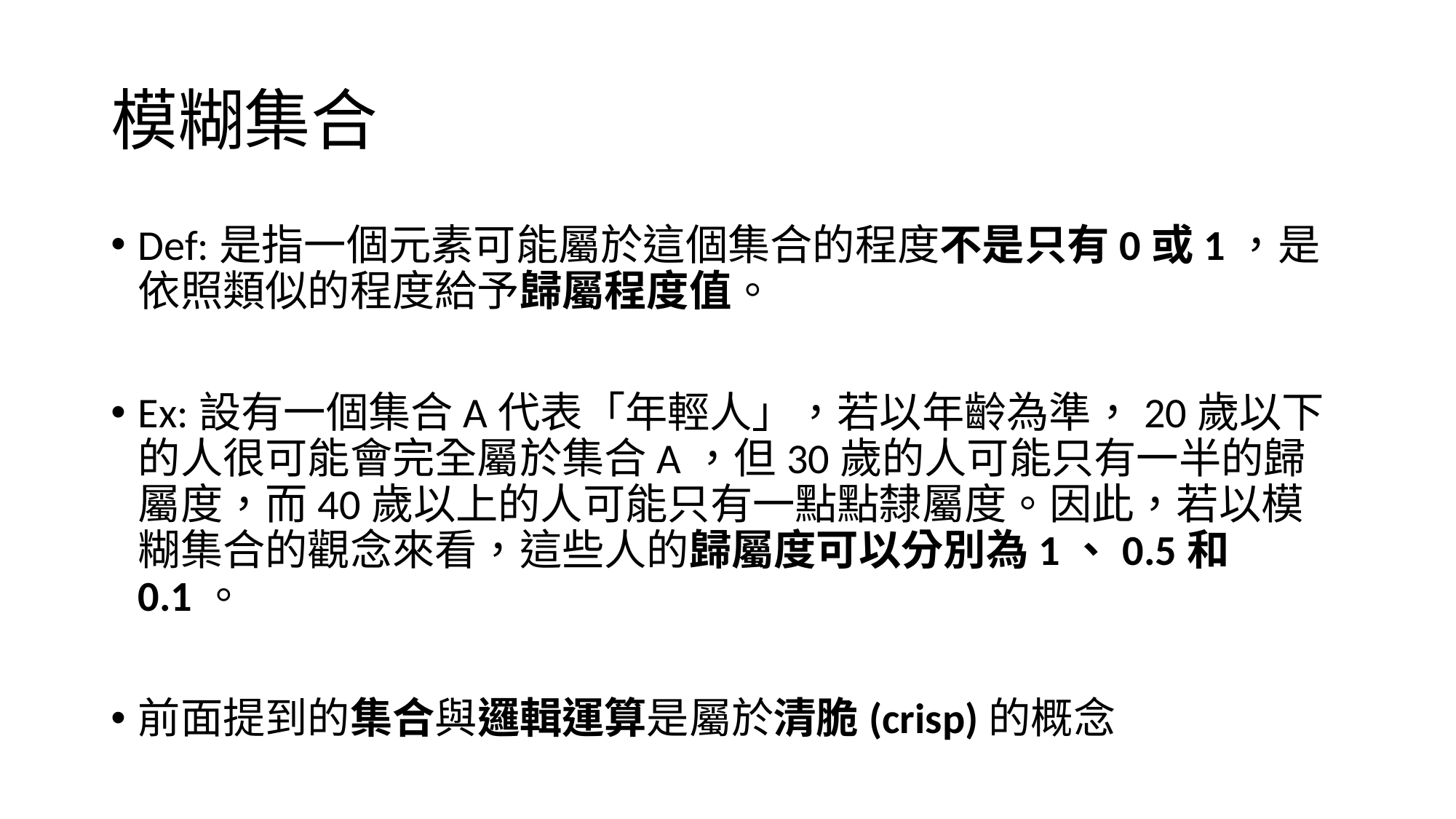

# 模糊集合
Def:是指一個元素可能屬於這個集合的程度不是只有0或1，是依照類似的程度給予歸屬程度值。

Ex:設有一個集合A代表「年輕人」，若以年齡為準，20歲以下的人很可能會完全屬於集合A，但30歲的人可能只有一半的歸屬度，而40歲以上的人可能只有一點點隸屬度。因此，若以模糊集合的觀念來看，這些人的歸屬度可以分別為1、0.5和0.1。

前面提到的集合與邏輯運算是屬於清脆(crisp)的概念